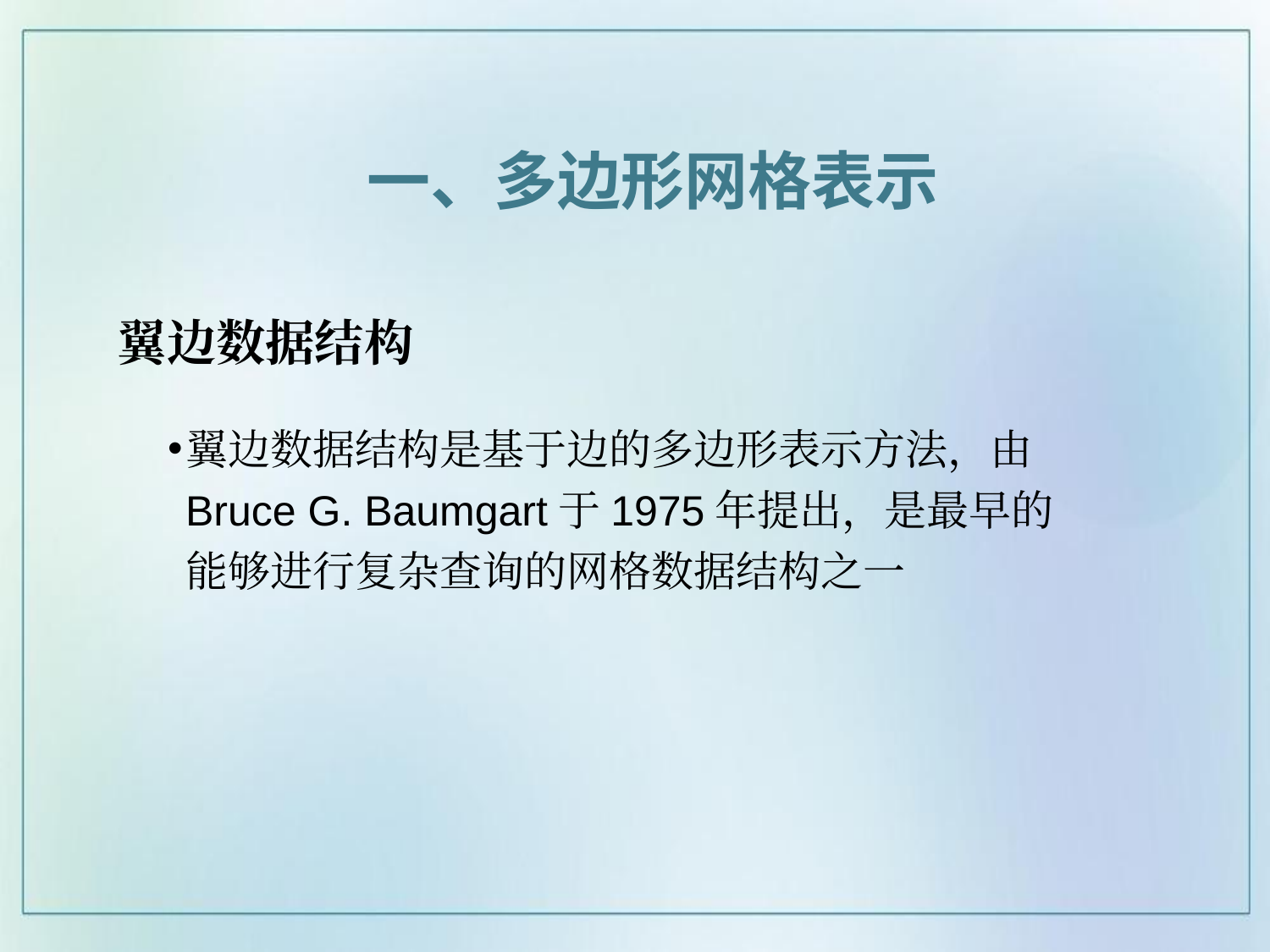

一、多边形网格表示
# 翼边数据结构
翼边数据结构是基于边的多边形表示方法，由Bruce G. Baumgart于1975年提出，是最早的能够进行复杂查询的网格数据结构之一